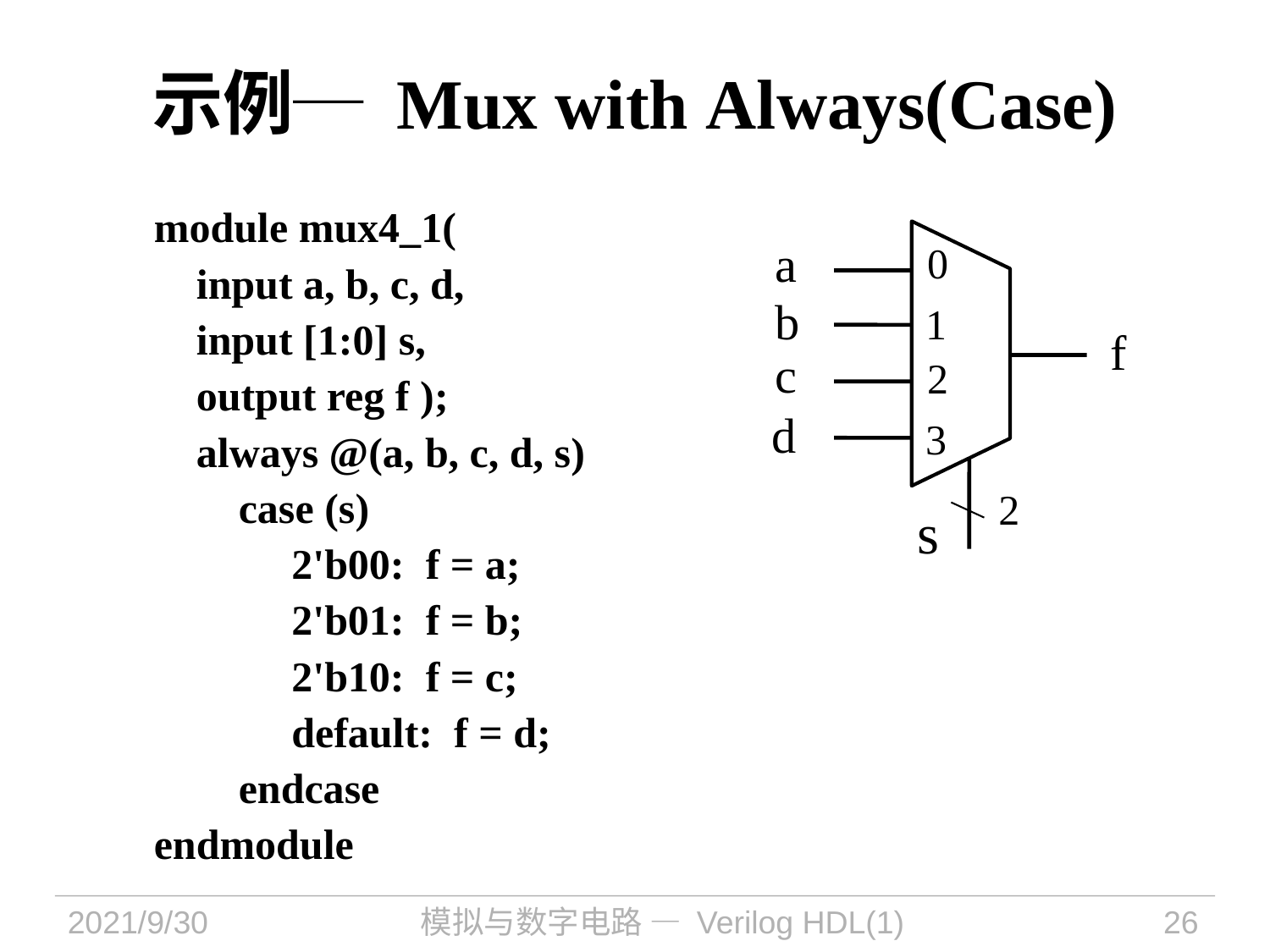

# 示例─ Mux with Always(Case)
module mux4_1(
    input a, b, c, d,
    input [1:0] s,
    output reg f );
    always @(a, b, c, d, s)
        case (s)
             2'b00:  f = a;
             2'b01:  f = b;
             2'b10:  f = c;
             default:  f = d;
        endcase
endmodule
a
0

b
1

f

c
2

d
3

2
s

2021/9/30
模拟与数字电路 — Verilog HDL(1)
26